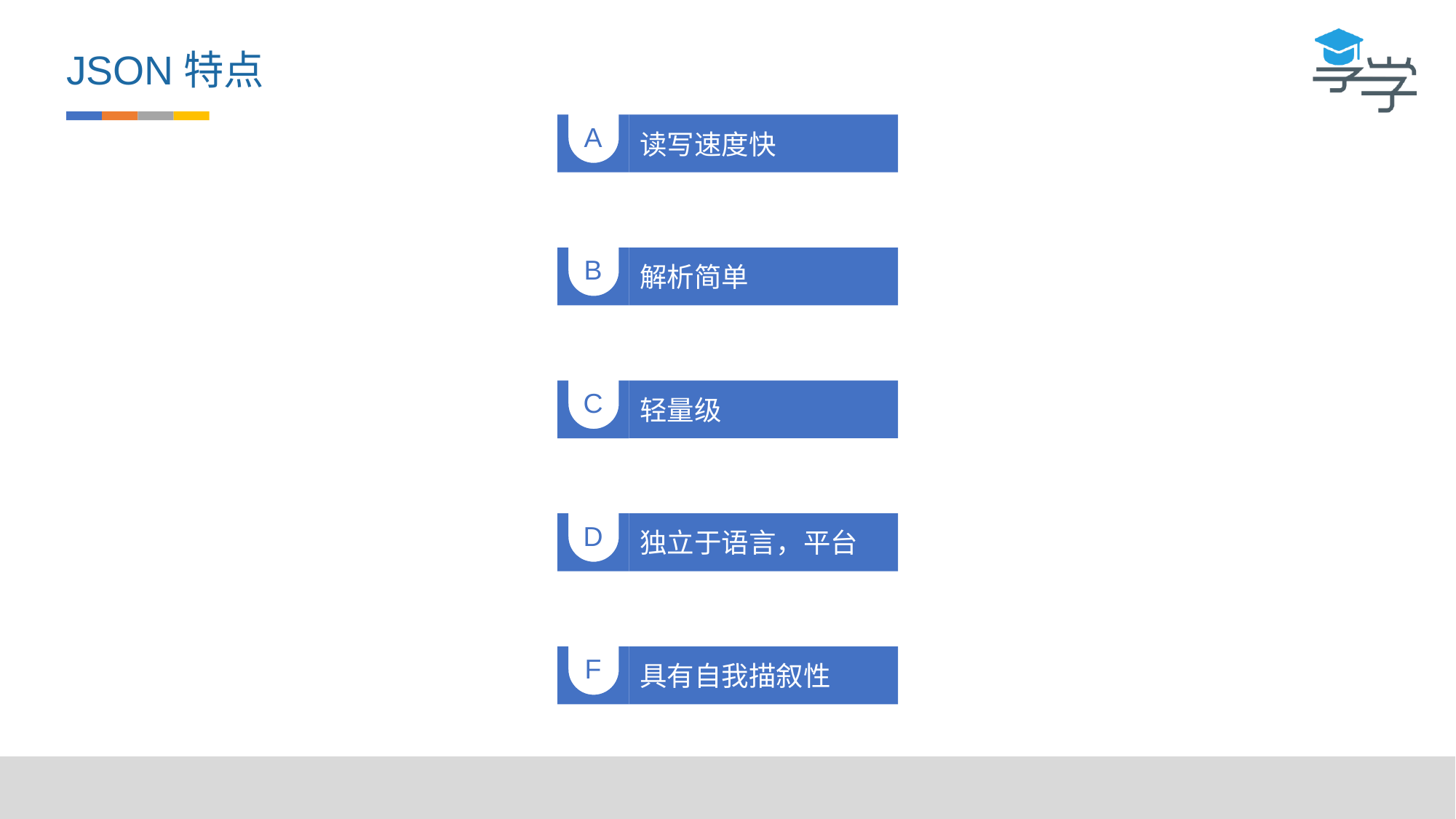

JSON特点

A
读写速度快
B
解析简单
C
轻量级
D
独立于语言，平台
F
具有自我描叙性